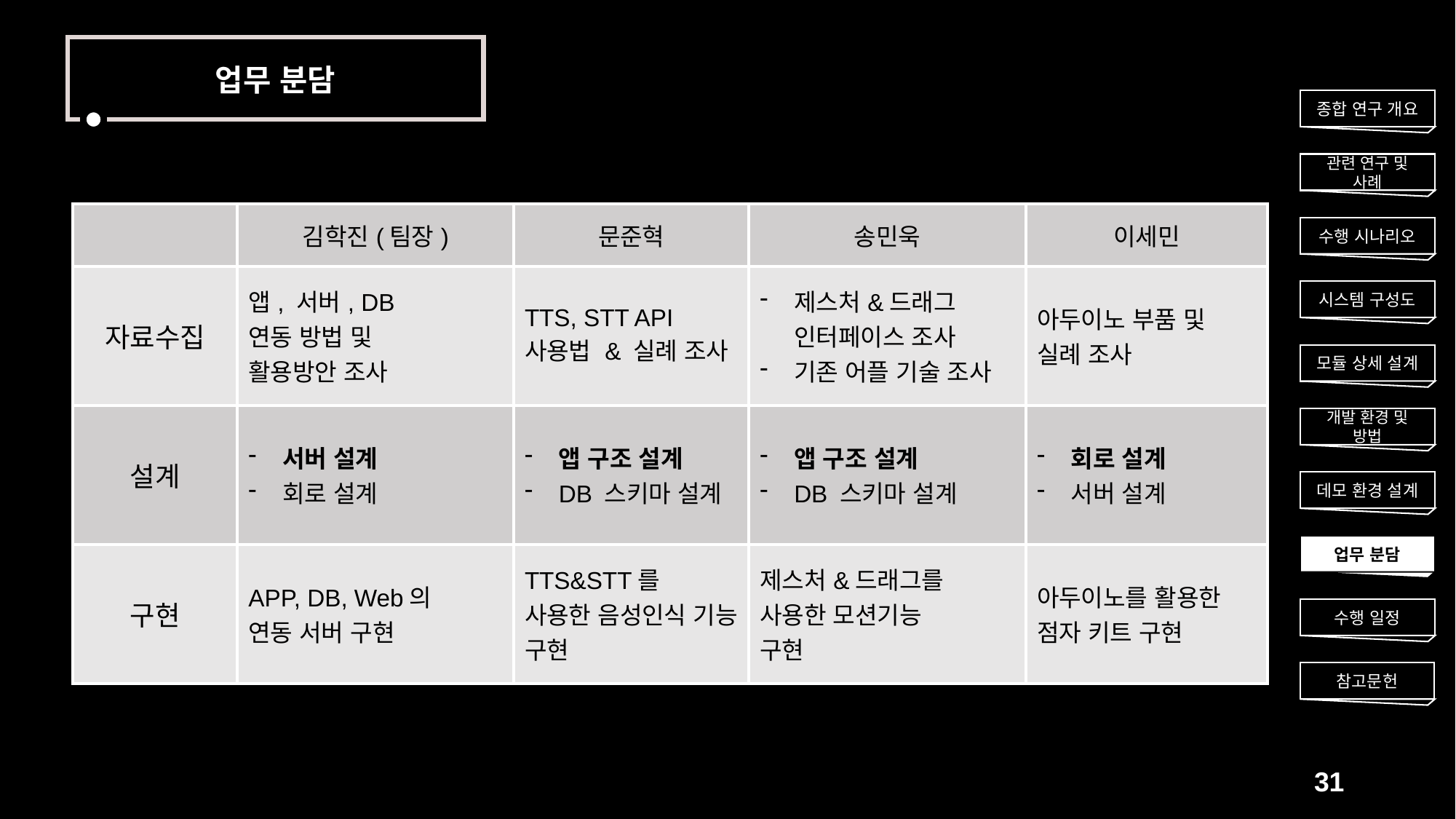

업무 분담
종합 연구 개요

관련 연구 및 사례

|  | 김학진(팀장) | 문준혁 | 송민욱 | 이세민 |
| --- | --- | --- | --- | --- |
| 자료수집 | 앱, 서버, DB 연동 방법 및 활용방안 조사 | TTS, STT API 사용법 & 실례 조사 | 제스처&드래그 인터페이스 조사 기존 어플 기술 조사 | 아두이노 부품 및 실례 조사 |
| 설계 | 서버 설계 회로 설계 | 앱 구조 설계 DB 스키마 설계 | 앱 구조 설계 DB 스키마 설계 | 회로 설계 서버 설계 |
| 구현 | APP, DB, Web의 연동 서버 구현 | TTS&STT를 사용한 음성인식 기능 구현 | 제스처&드래그를 사용한 모션기능 구현 | 아두이노를 활용한 점자 키트 구현 |
수행 시나리오

시스템 구성도

모듈 상세 설계

개발 환경 및 방법

데모 환경 설계

업무 분담

수행 일정

참고문헌

31